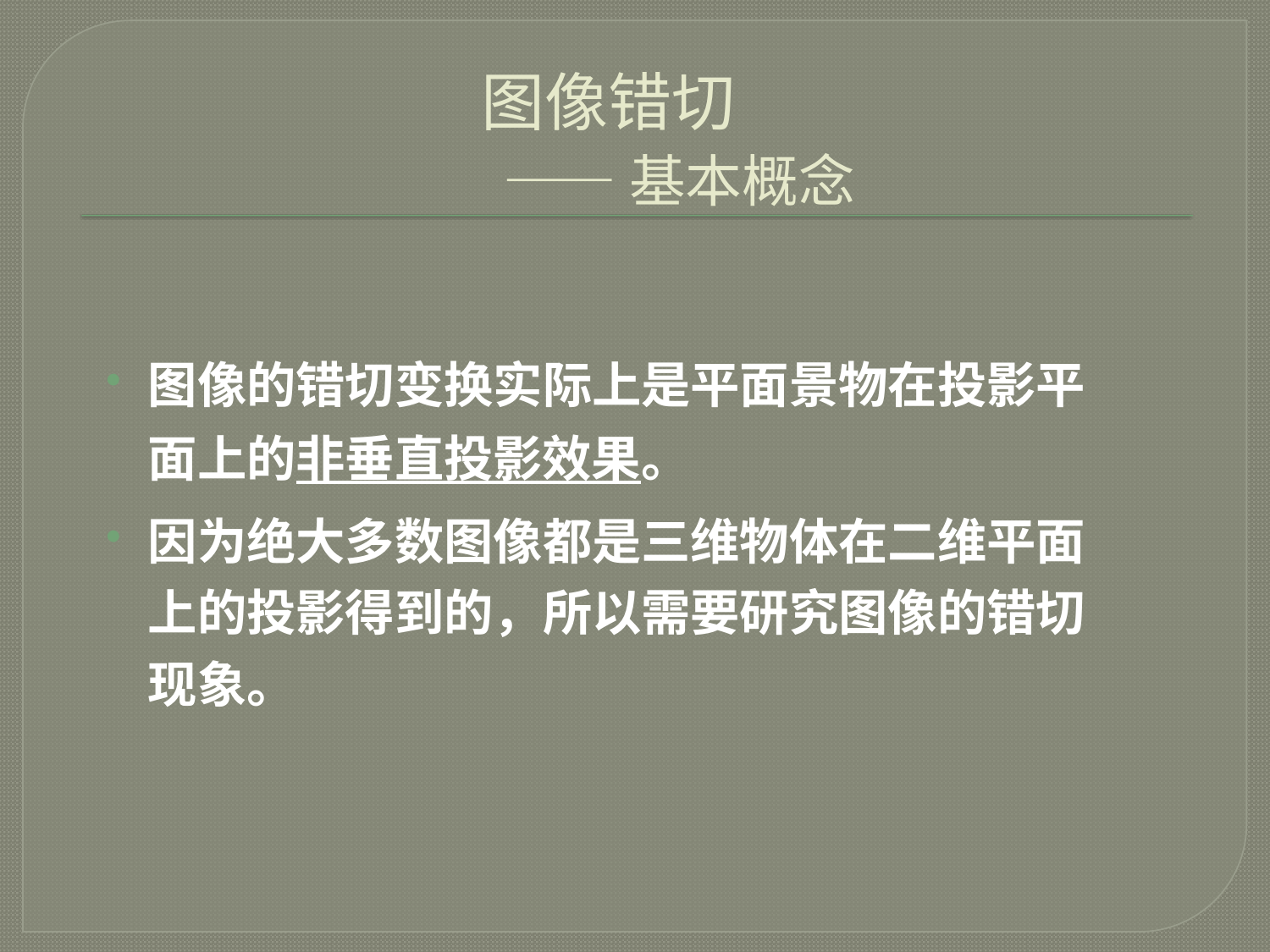

# 图像错切 —— 基本概念
图像的错切变换实际上是平面景物在投影平面上的非垂直投影效果。
因为绝大多数图像都是三维物体在二维平面上的投影得到的，所以需要研究图像的错切现象。